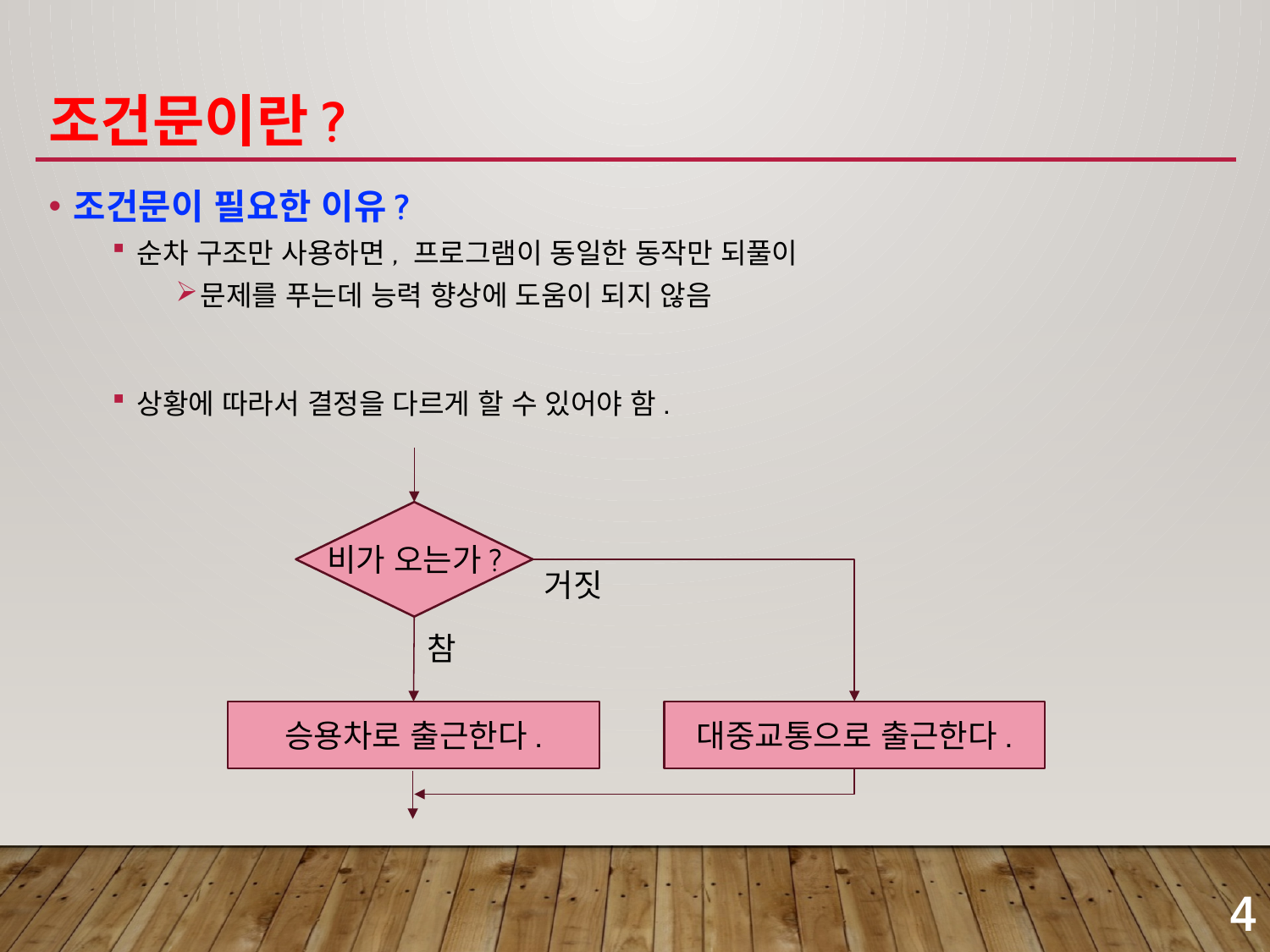

# 조건문이란?
조건문이 필요한 이유?
순차 구조만 사용하면, 프로그램이 동일한 동작만 되풀이
문제를 푸는데 능력 향상에 도움이 되지 않음

상황에 따라서 결정을 다르게 할 수 있어야 함.

비가 오는가?
거짓
참
승용차로 출근한다.
대중교통으로 출근한다.